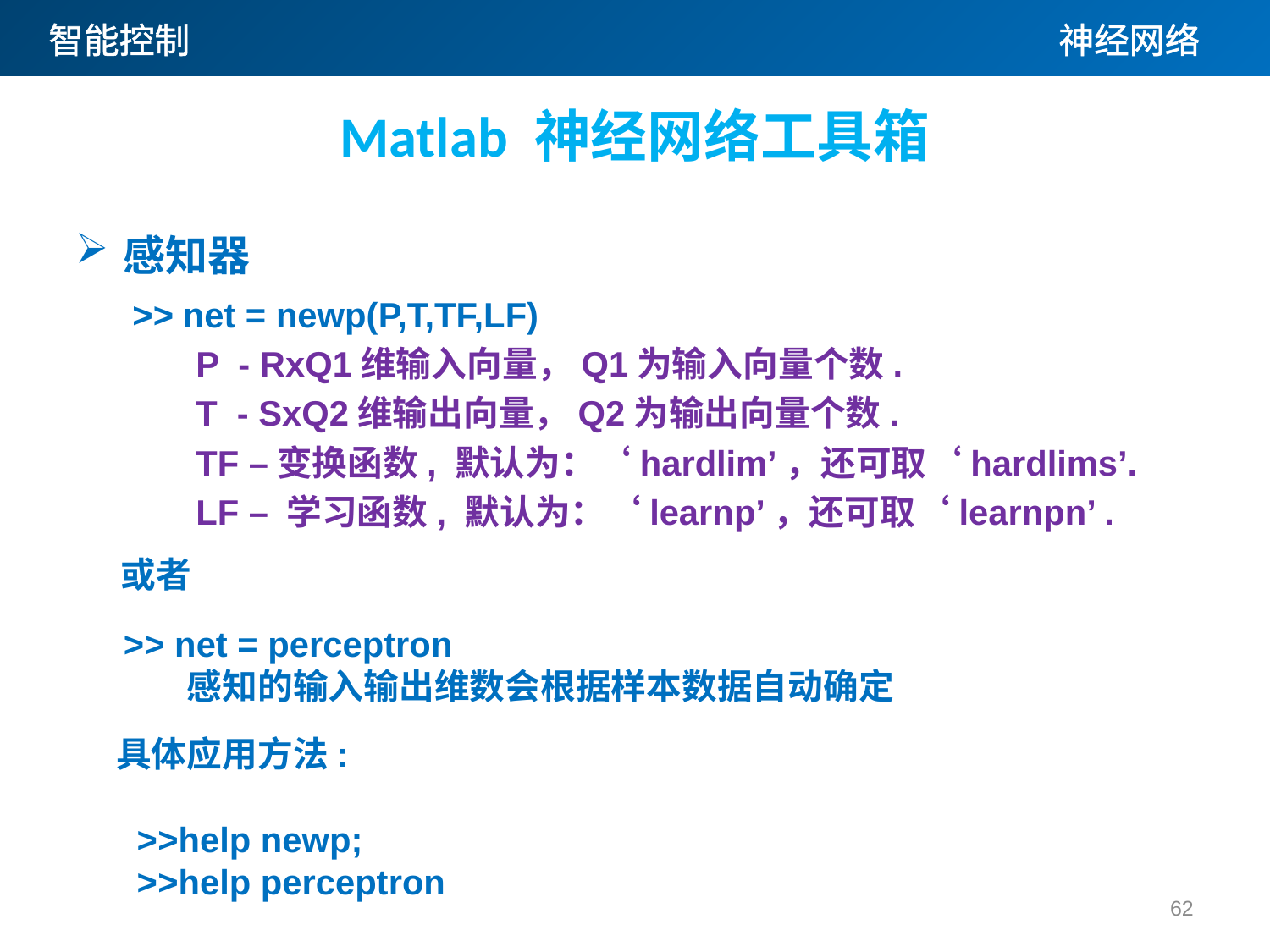

Matlab 神经网络工具箱
感知器
>> net = newp(P,T,TF,LF)
P  - RxQ1维输入向量，Q1为输入向量个数.
T  - SxQ2维输出向量，Q2为输出向量个数.
TF –变换函数, 默认为：‘hardlim’，还可取‘hardlims’.
LF – 学习函数, 默认为：‘learnp’，还可取‘learnpn’ .
或者
>> net = perceptron
感知的输入输出维数会根据样本数据自动确定
具体应用方法:
>>help newp;
>>help perceptron
62